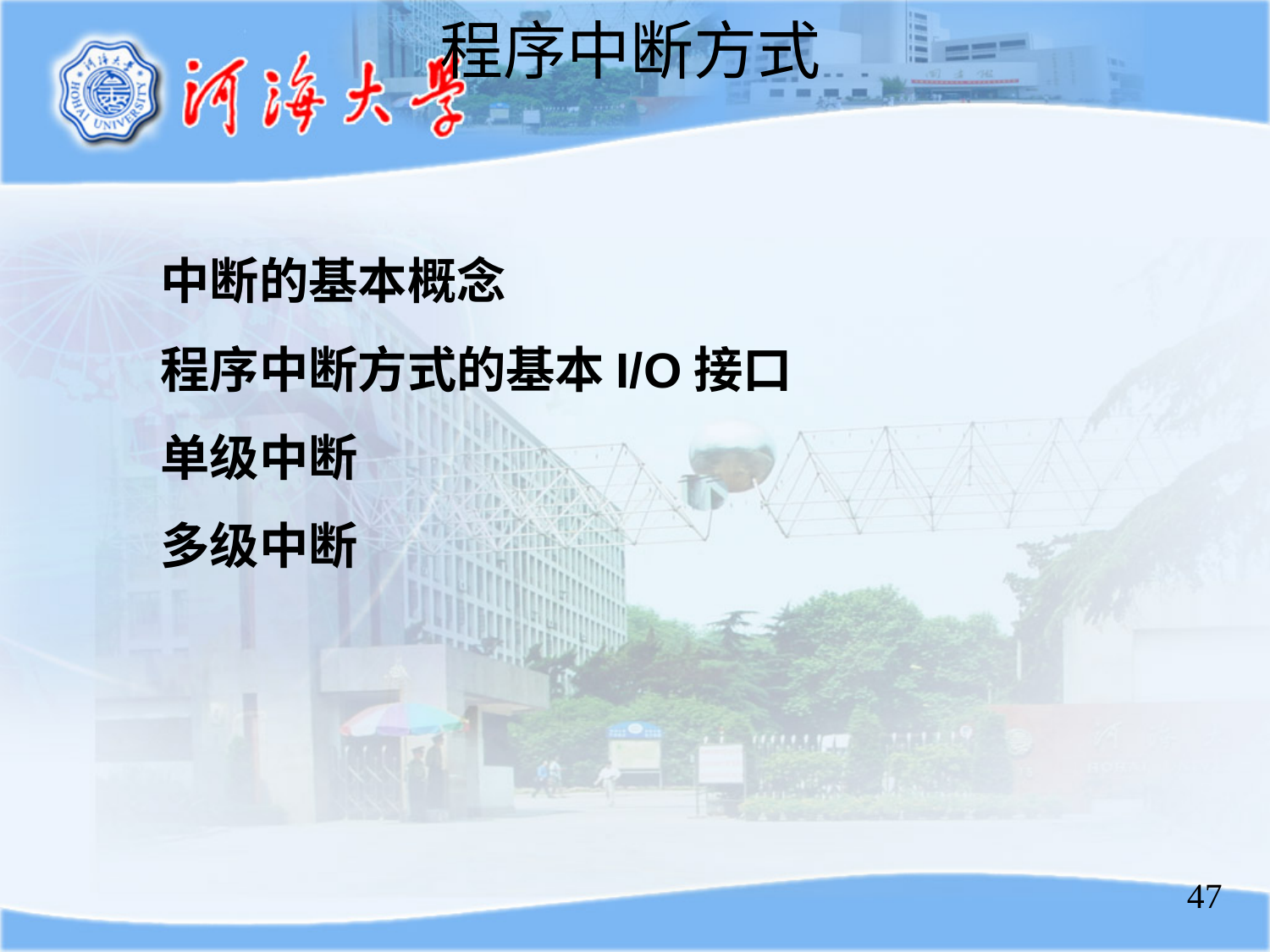

程序中断方式

	中断的基本概念
	程序中断方式的基本I/O接口
	单级中断
	多级中断
47